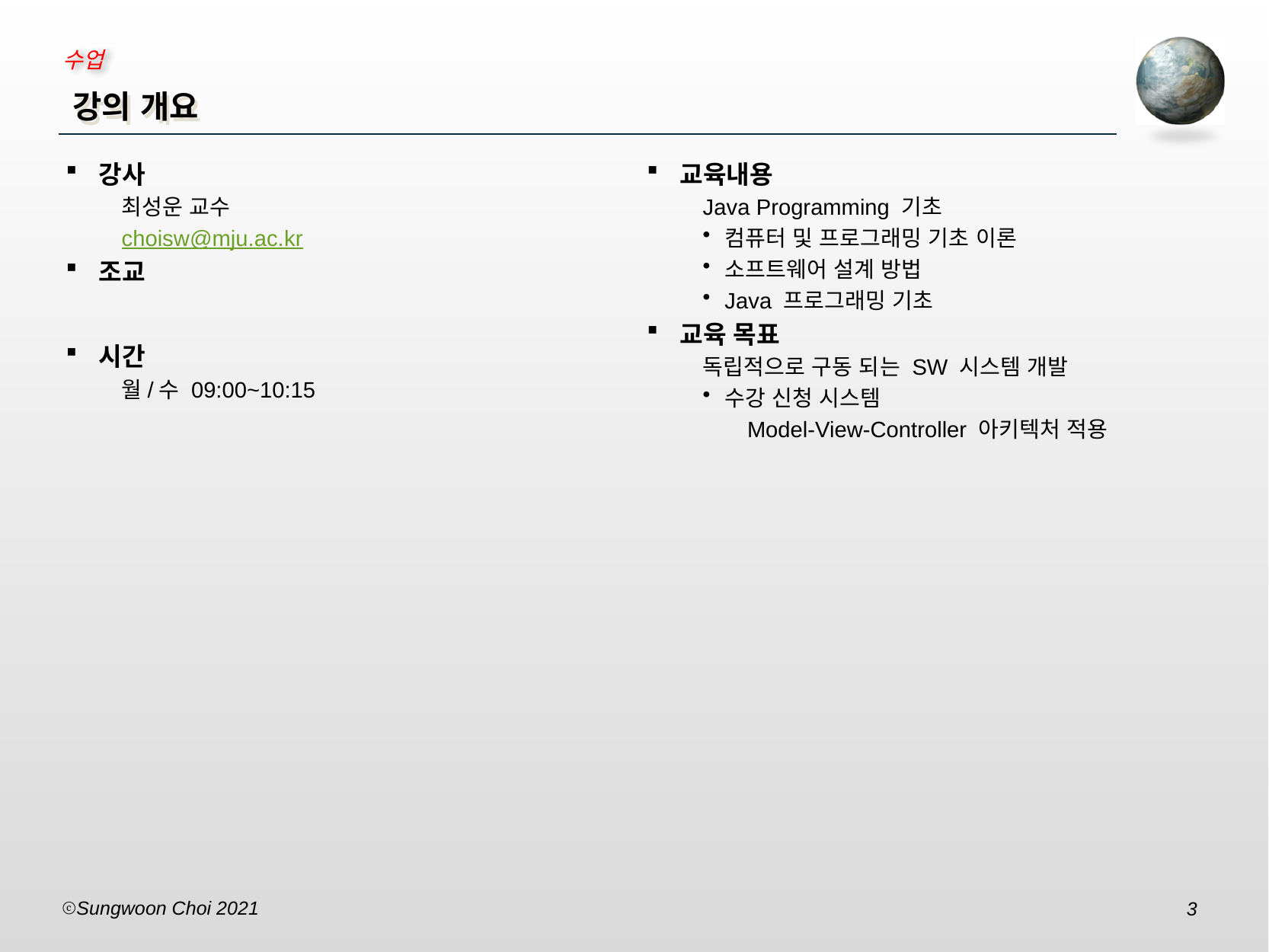

# 강의 개요
강사
최성운 교수
choisw@mju.ac.kr
조교

시간
월/수 09:00~10:15
교육내용
Java Programming 기초
컴퓨터 및 프로그래밍 기초 이론
소프트웨어 설계 방법
Java 프로그래밍 기초
교육 목표
독립적으로 구동 되는 SW 시스템 개발
수강 신청 시스템
Model-View-Controller 아키텍처 적용

Sungwoon Choi 2021
3